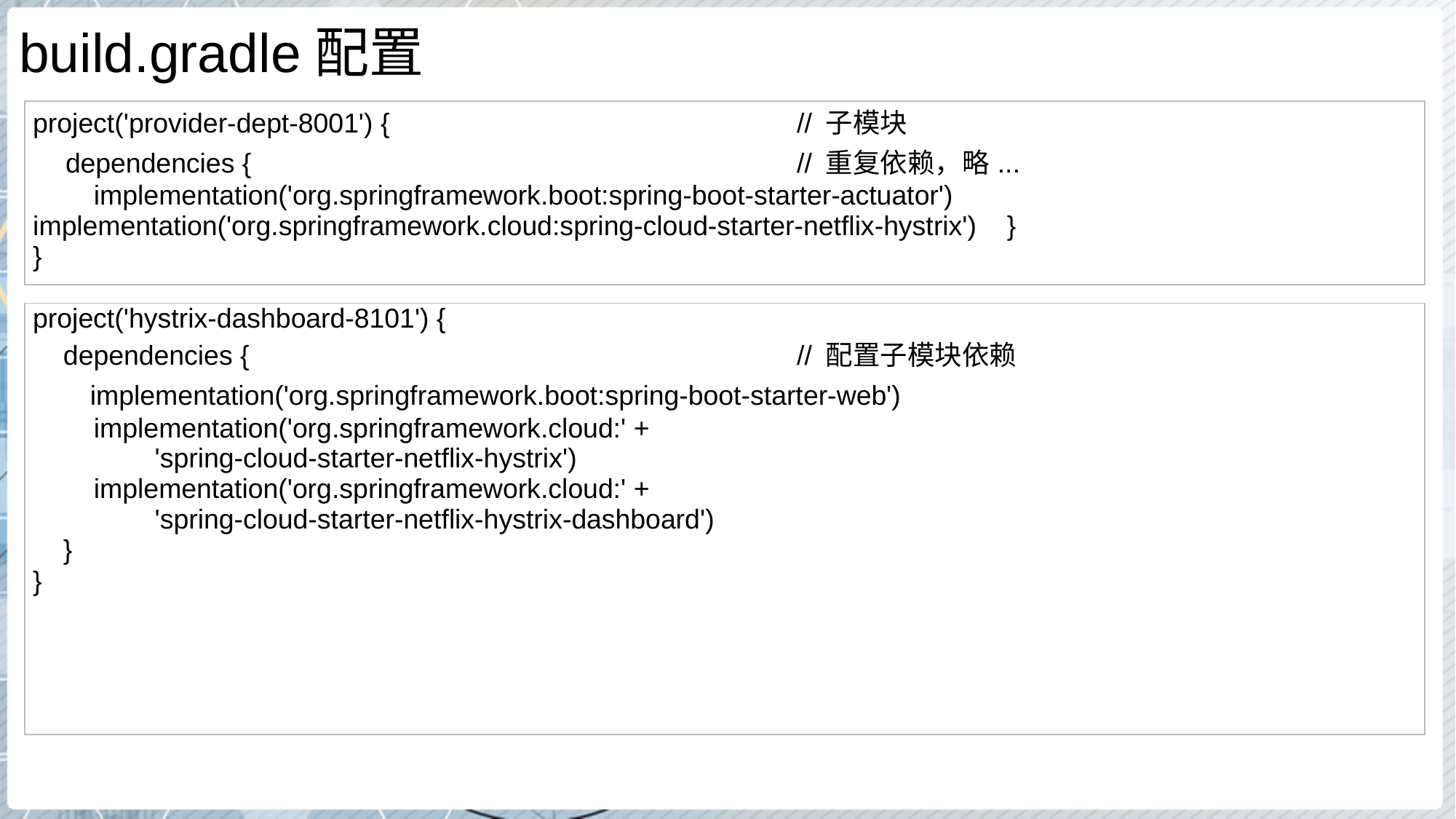

# build.gradle配置
| project('provider-dept-8001') { // 子模块 dependencies { // 重复依赖，略... implementation('org.springframework.boot:spring-boot-starter-actuator') implementation('org.springframework.cloud:spring-cloud-starter-netflix-hystrix') } } |
| --- |
| project('hystrix-dashboard-8101') { dependencies { // 配置子模块依赖 implementation('org.springframework.boot:spring-boot-starter-web') implementation('org.springframework.cloud:' + 'spring-cloud-starter-netflix-hystrix') implementation('org.springframework.cloud:' + 'spring-cloud-starter-netflix-hystrix-dashboard') } } |
| --- |